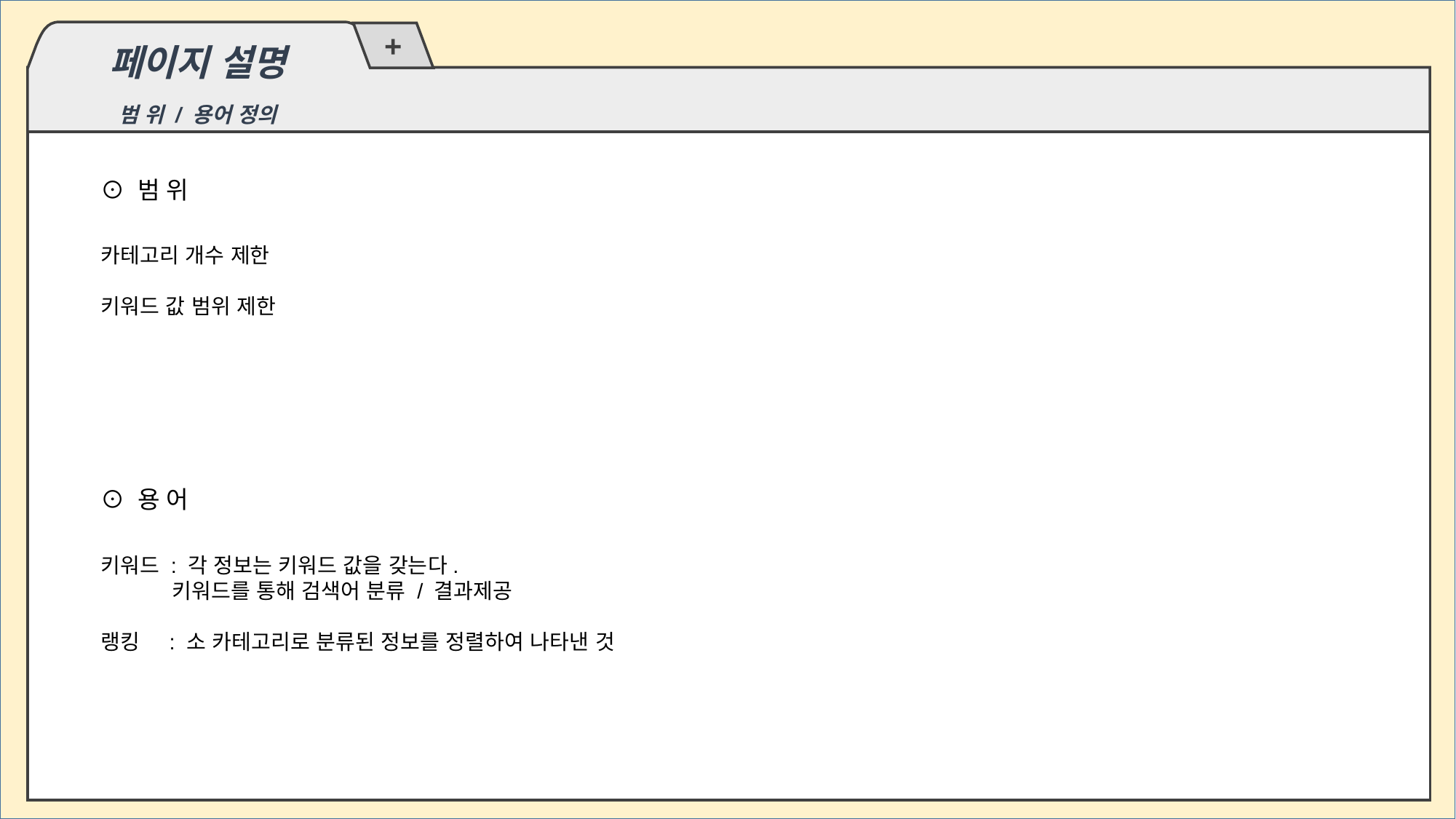

페이지 설명
범 위 / 용어 정의
⊙ 범 위
카테고리 개수 제한

키워드 값 범위 제한
⊙ 용 어
키워드 : 각 정보는 키워드 값을 갖는다.
           키워드를 통해 검색어 분류 / 결과제공

랭킹    : 소 카테고리로 분류된 정보를 정렬하여 나타낸 것